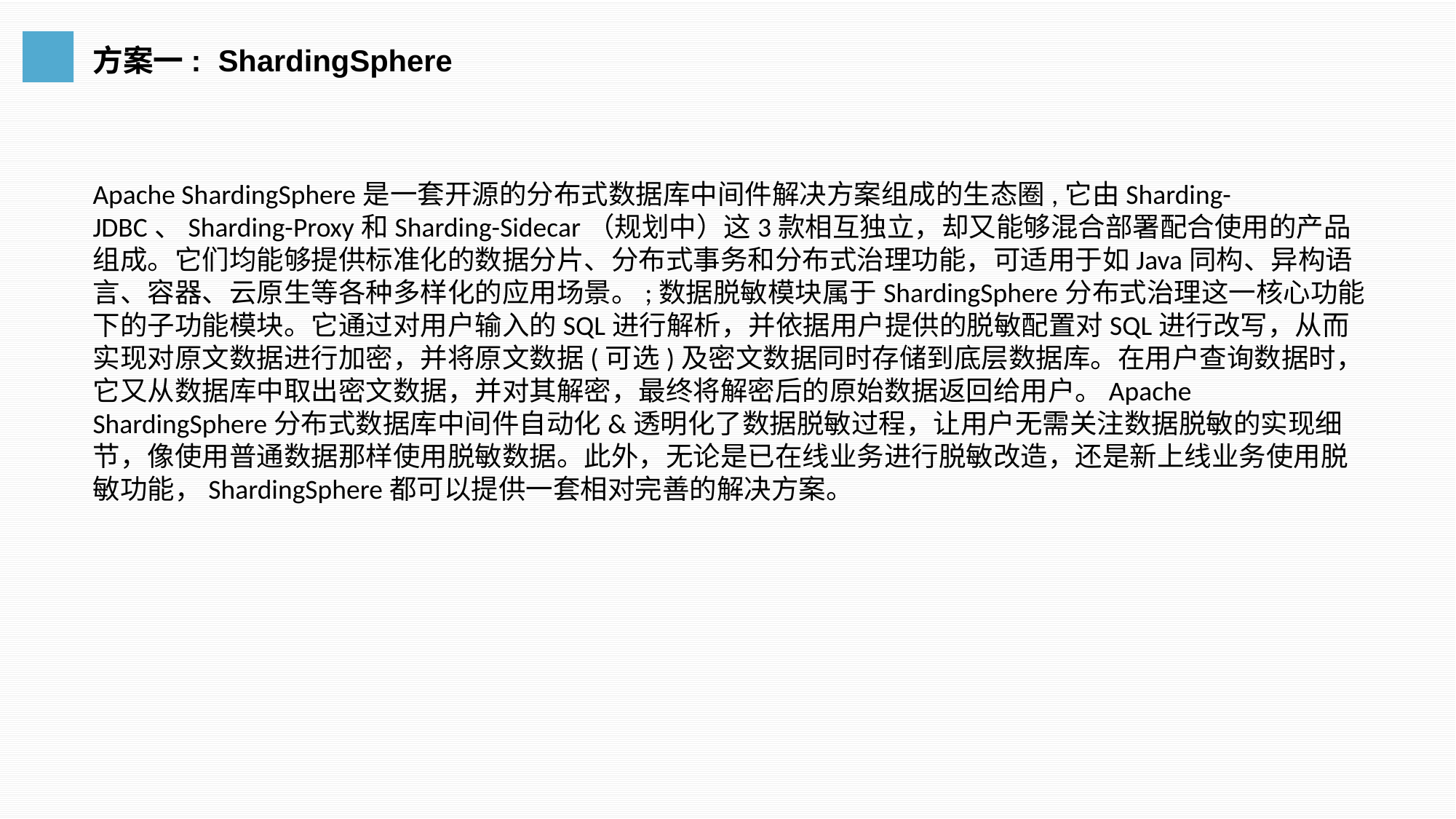

方案一:  ShardingSphere
Apache ShardingSphere是一套开源的分布式数据库中间件解决方案组成的生态圈,它由Sharding-JDBC、Sharding-Proxy和Sharding-Sidecar（规划中）这3款相互独立，却又能够混合部署配合使用的产品组成。它们均能够提供标准化的数据分片、分布式事务和分布式治理功能，可适用于如Java同构、异构语言、容器、云原生等各种多样化的应用场景。;数据脱敏模块属于ShardingSphere分布式治理这一核心功能下的子功能模块。它通过对用户输入的SQL进行解析，并依据用户提供的脱敏配置对SQL进行改写，从而实现对原文数据进行加密，并将原文数据(可选)及密文数据同时存储到底层数据库。在用户查询数据时，它又从数据库中取出密文数据，并对其解密，最终将解密后的原始数据返回给用户。Apache ShardingSphere分布式数据库中间件自动化&透明化了数据脱敏过程，让用户无需关注数据脱敏的实现细节，像使用普通数据那样使用脱敏数据。此外，无论是已在线业务进行脱敏改造，还是新上线业务使用脱敏功能，ShardingSphere都可以提供一套相对完善的解决方案。